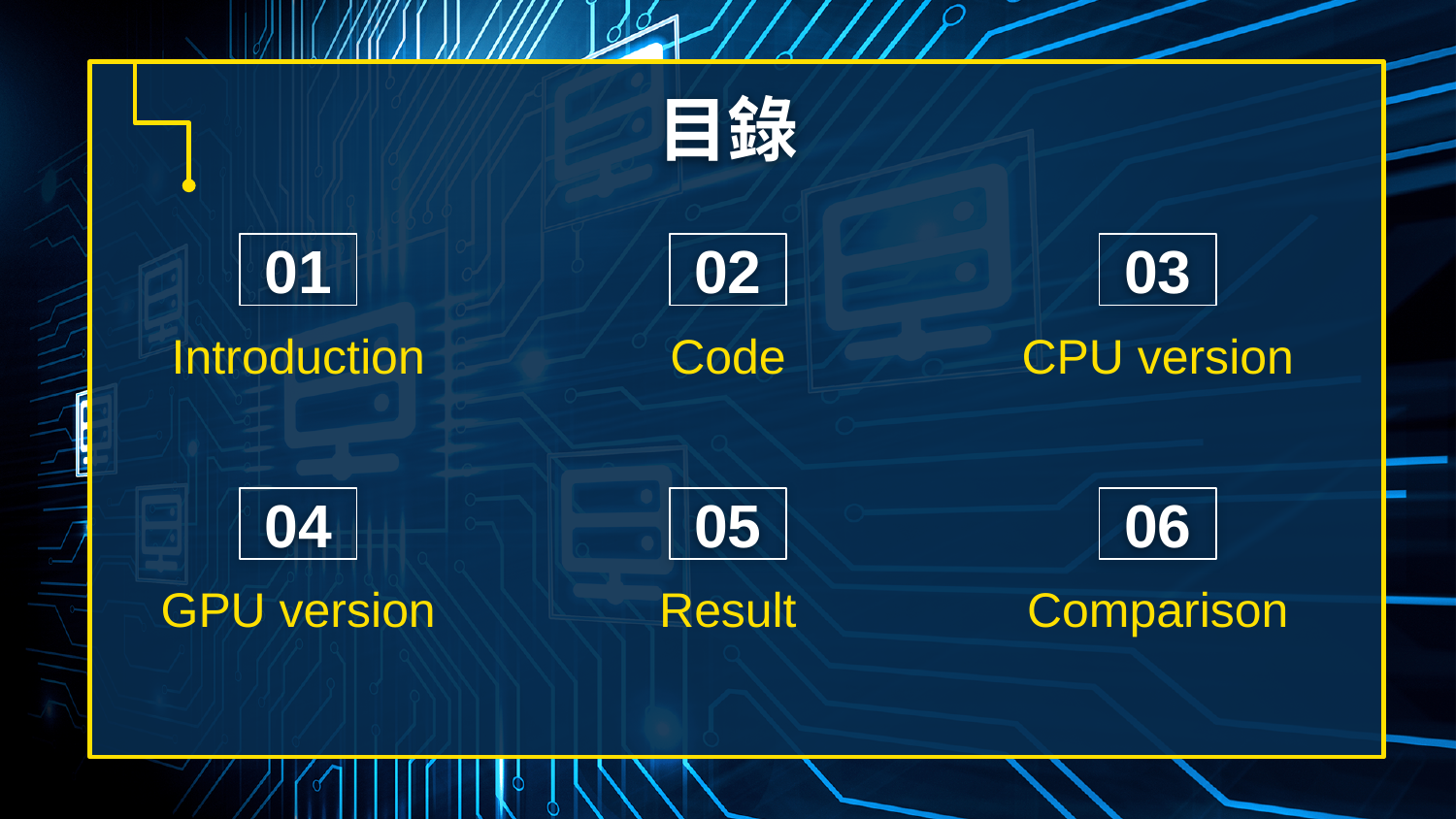

# 目錄
01
02
03
Introduction
Code
CPU version
04
05
06
GPU version
Result
Comparison